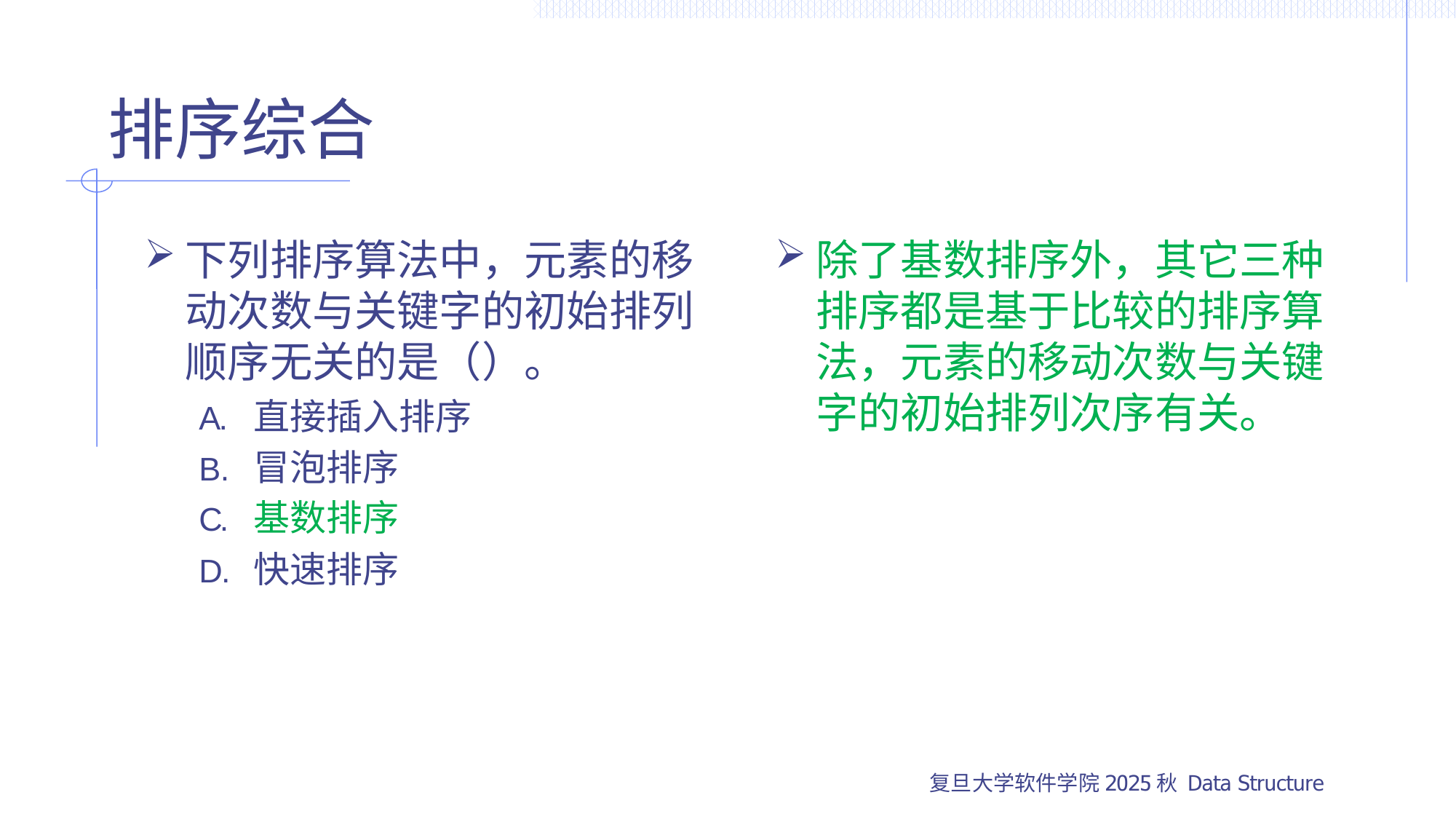

# 排序综合
下列排序算法中，元素的移动次数与关键字的初始排列顺序无关的是（）。
直接插入排序
冒泡排序
基数排序
快速排序
除了基数排序外，其它三种排序都是基于比较的排序算法，元素的移动次数与关键字的初始排列次序有关。